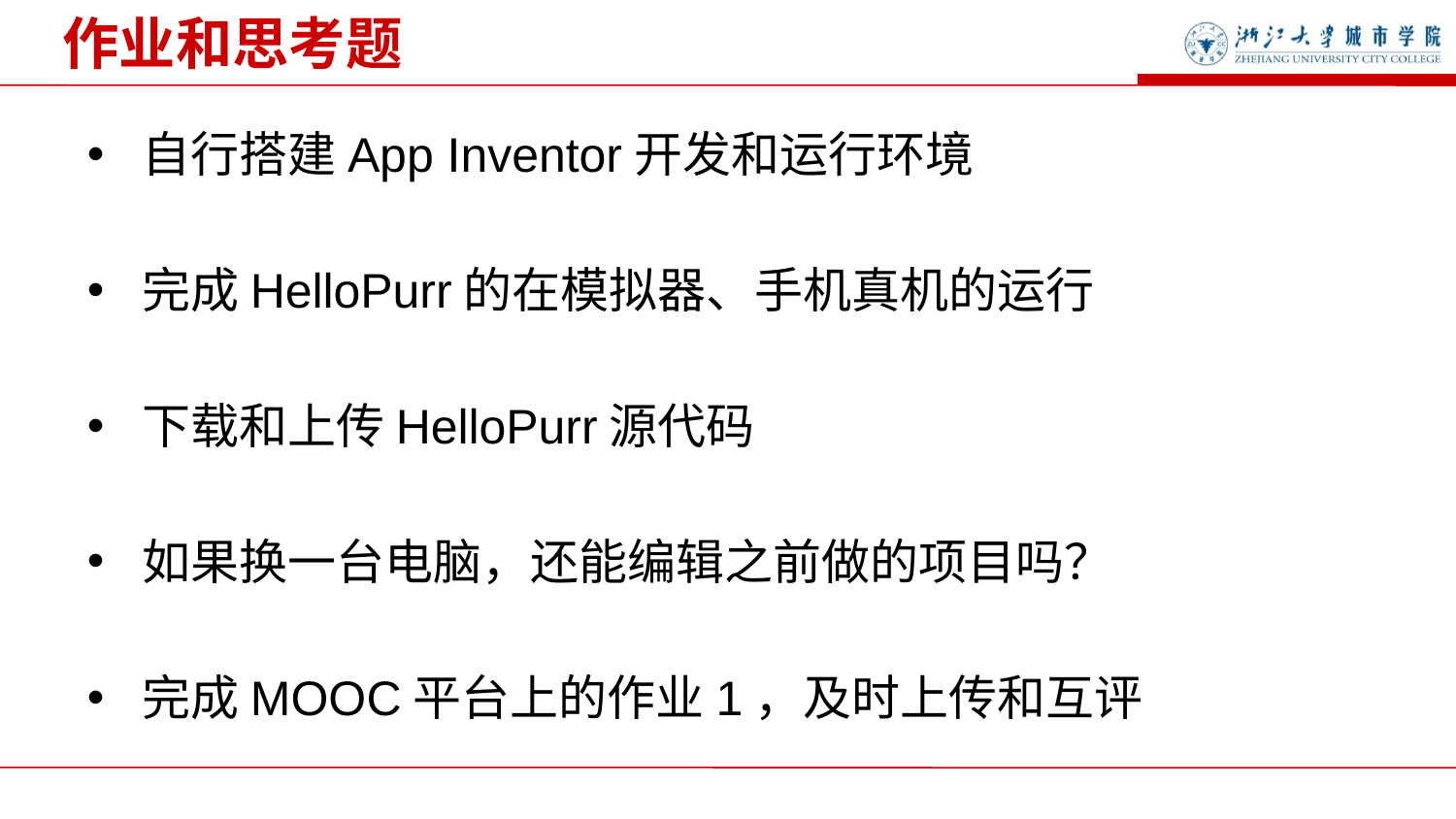

作业和思考题
自行搭建App Inventor开发和运行环境

完成HelloPurr的在模拟器、手机真机的运行

下载和上传HelloPurr源代码

如果换一台电脑，还能编辑之前做的项目吗？

完成MOOC平台上的作业1，及时上传和互评